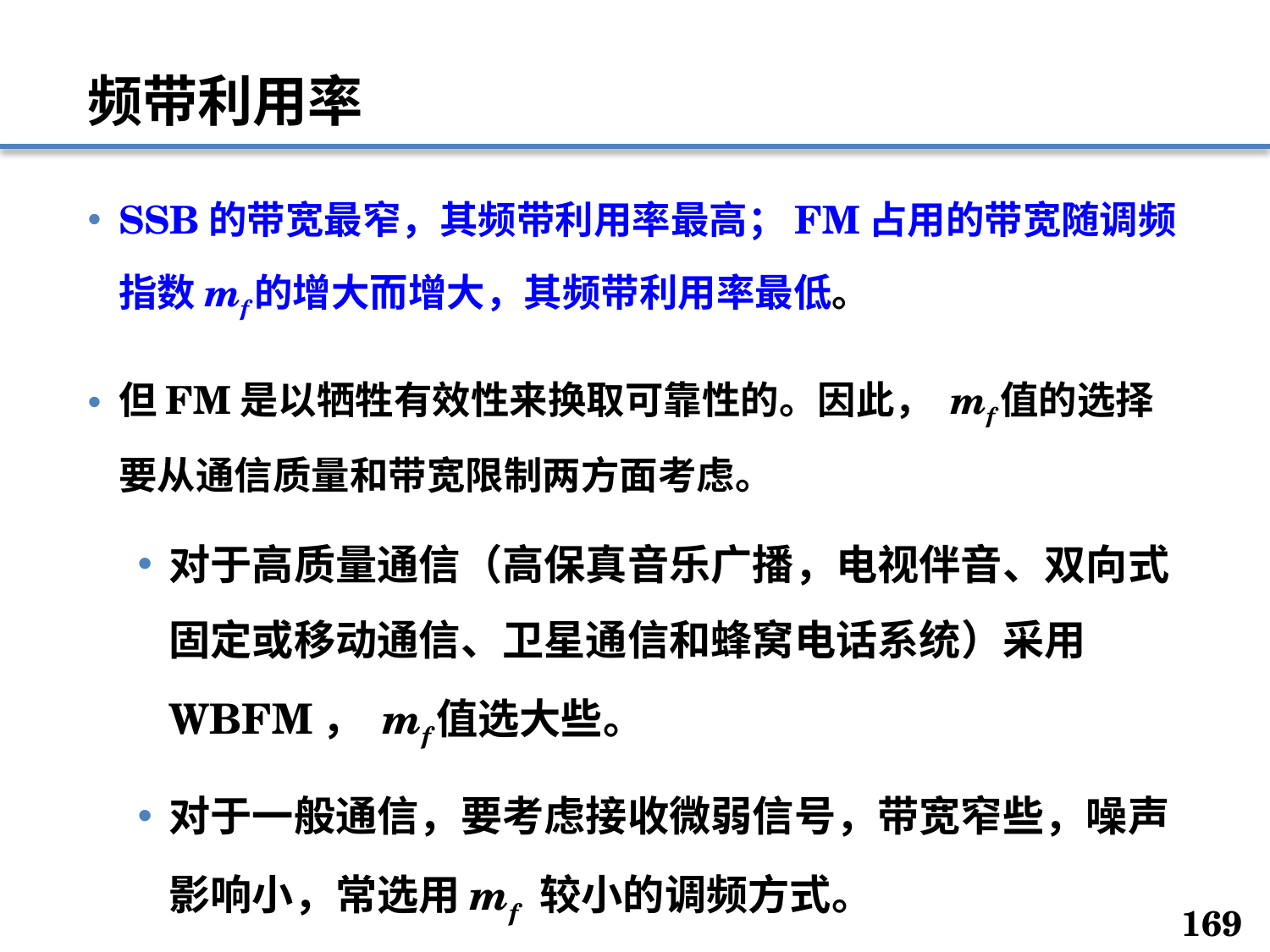

# 频带利用率
SSB的带宽最窄，其频带利用率最高；FM占用的带宽随调频指数mf的增大而增大，其频带利用率最低。
但FM是以牺牲有效性来换取可靠性的。因此， mf值的选择要从通信质量和带宽限制两方面考虑。
对于高质量通信（高保真音乐广播，电视伴音、双向式固定或移动通信、卫星通信和蜂窝电话系统）采用WBFM， mf值选大些。
对于一般通信，要考虑接收微弱信号，带宽窄些，噪声影响小，常选用mf 较小的调频方式。
169